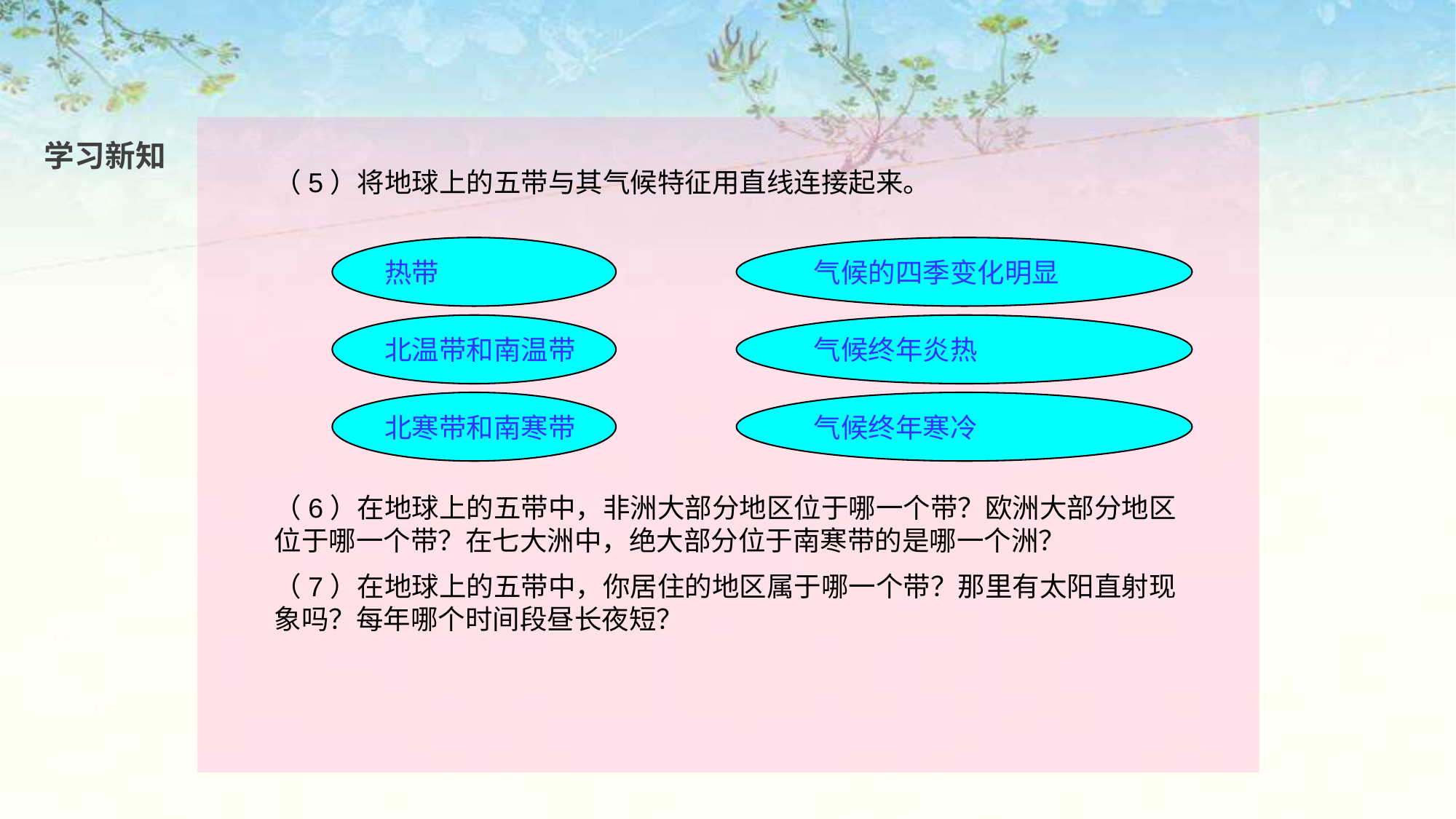

学习新知
（5）将地球上的五带与其气候特征用直线连接起来。

（6）在地球上的五带中，非洲大部分地区位于哪一个带？欧洲大部分地区位于哪一个带？在七大洲中，绝大部分位于南寒带的是哪一个洲？
（7）在地球上的五带中，你居住的地区属于哪一个带？那里有太阳直射现象吗？每年哪个时间段昼长夜短？
热带
气候的四季变化明显
北温带和南温带
气候终年炎热
北寒带和南寒带
气候终年寒冷